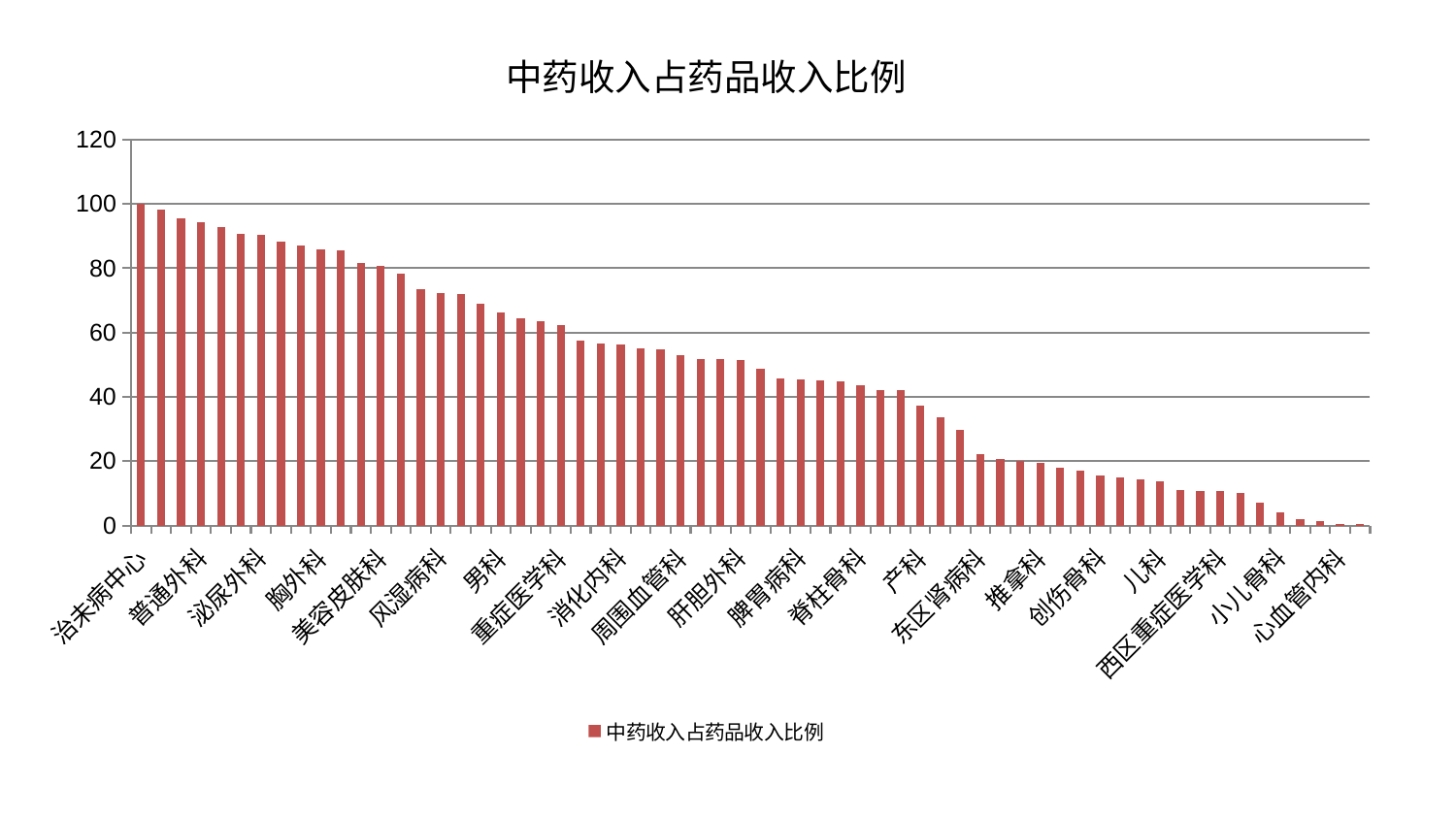

### Chart: 中药收入占药品收入比例

| Category | 中药收入占药品收入比例 |
|---|---|
| 治未病中心 | 99.99999999999999 |
| 肾病科 | 98.31786757853799 |
| 眼科 | 95.49137333804107 |
| 普通外科 | 94.32225962423882 |
| 血液科 | 92.92096167719436 |
| 脑病三科 | 90.65053046381452 |
| 泌尿外科 | 90.3673812554587 |
| 心病三科 | 88.41557052890376 |
| 关节骨科 | 87.12466547409345 |
| 胸外科 | 85.98827199271342 |
| 医院 | 85.62793343725207 |
| 身心医学科 | 81.52143057895461 |
| 美容皮肤科 | 80.58519883695695 |
| 中医外治中心 | 78.38052998819666 |
| 呼吸内科 | 73.46119268484172 |
| 风湿病科 | 72.38514968809598 |
| 耳鼻喉科 | 71.99144784964801 |
| 乳腺甲状腺外科 | 69.05853777311518 |
| 男科 | 66.2419715200677 |
| 妇科 | 64.44443947621524 |
| 口腔科 | 63.514666627874576 |
| 重症医学科 | 62.354281172606825 |
| 内分泌科 | 57.50459409402989 |
| 骨科 | 56.511026337362004 |
| 消化内科 | 56.44159685948936 |
| 肾脏内科 | 55.235102926496715 |
| 老年医学科 | 54.82268504170398 |
| 周围血管科 | 53.11867585039836 |
| 心病四科 | 51.88084791465632 |
| 神经外科 | 51.69156268945322 |
| 肝胆外科 | 51.37565091142466 |
| 肛肠科 | 48.81376141029135 |
| 东区重症医学科 | 45.65524478118609 |
| 脾胃病科 | 45.49244983053232 |
| 针灸科 | 45.18250323944564 |
| 康复科 | 44.71642938505357 |
| 脊柱骨科 | 43.492806079693445 |
| 脑病二科 | 42.22498922214396 |
| 中医经典科 | 42.05142247583125 |
| 产科 | 37.210864714418605 |
| 脑病一科 | 33.751734593145784 |
| 妇科妇二科合并 | 29.793752514920794 |
| 东区肾病科 | 22.10378698411211 |
| 心病一科 | 20.649913315329556 |
| 微创骨科 | 20.090954579046453 |
| 推拿科 | 19.578509677011343 |
| 心病二科 | 17.957713758975206 |
| 小儿推拿科 | 17.179821884119956 |
| 创伤骨科 | 15.570765235147798 |
| 神经内科 | 14.865965487238732 |
| 肝病科 | 14.418712580314859 |
| 儿科 | 13.833898982011258 |
| 皮肤科 | 11.105561892418443 |
| 综合内科 | 10.784502612486472 |
| 西区重症医学科 | 10.665449848749152 |
| 显微骨科 | 10.07741753474474 |
| 妇二科 | 7.143041477610257 |
| 小儿骨科 | 4.178040484072147 |
| 肿瘤内科 | 1.876264695201418 |
| 运动损伤骨科 | 1.506197459296839 |
| 心血管内科 | 0.4181664901071948 |
| 脾胃科消化科合并 | 0.3561221046298119 |
254